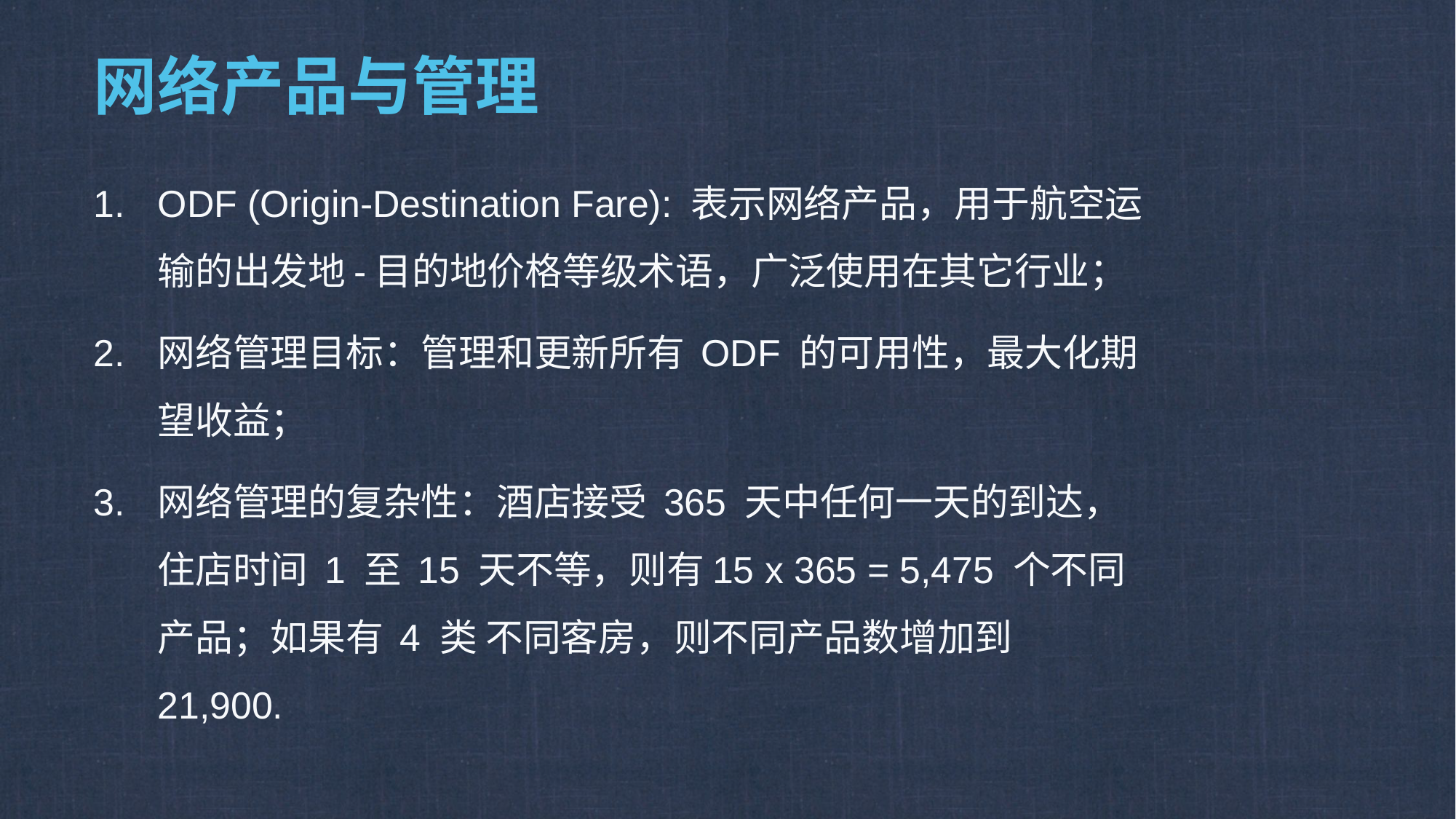

# 网络产品与管理
ODF (Origin-Destination Fare): 表示网络产品，用于航空运输的出发地-目的地价格等级术语，广泛使用在其它行业；
网络管理目标：管理和更新所有 ODF 的可用性，最大化期望收益；
网络管理的复杂性：酒店接受 365 天中任何一天的到达，住店时间 1 至 15 天不等，则有15 x 365 = 5,475 个不同产品；如果有 4 类 不同客房，则不同产品数增加到 21,900.